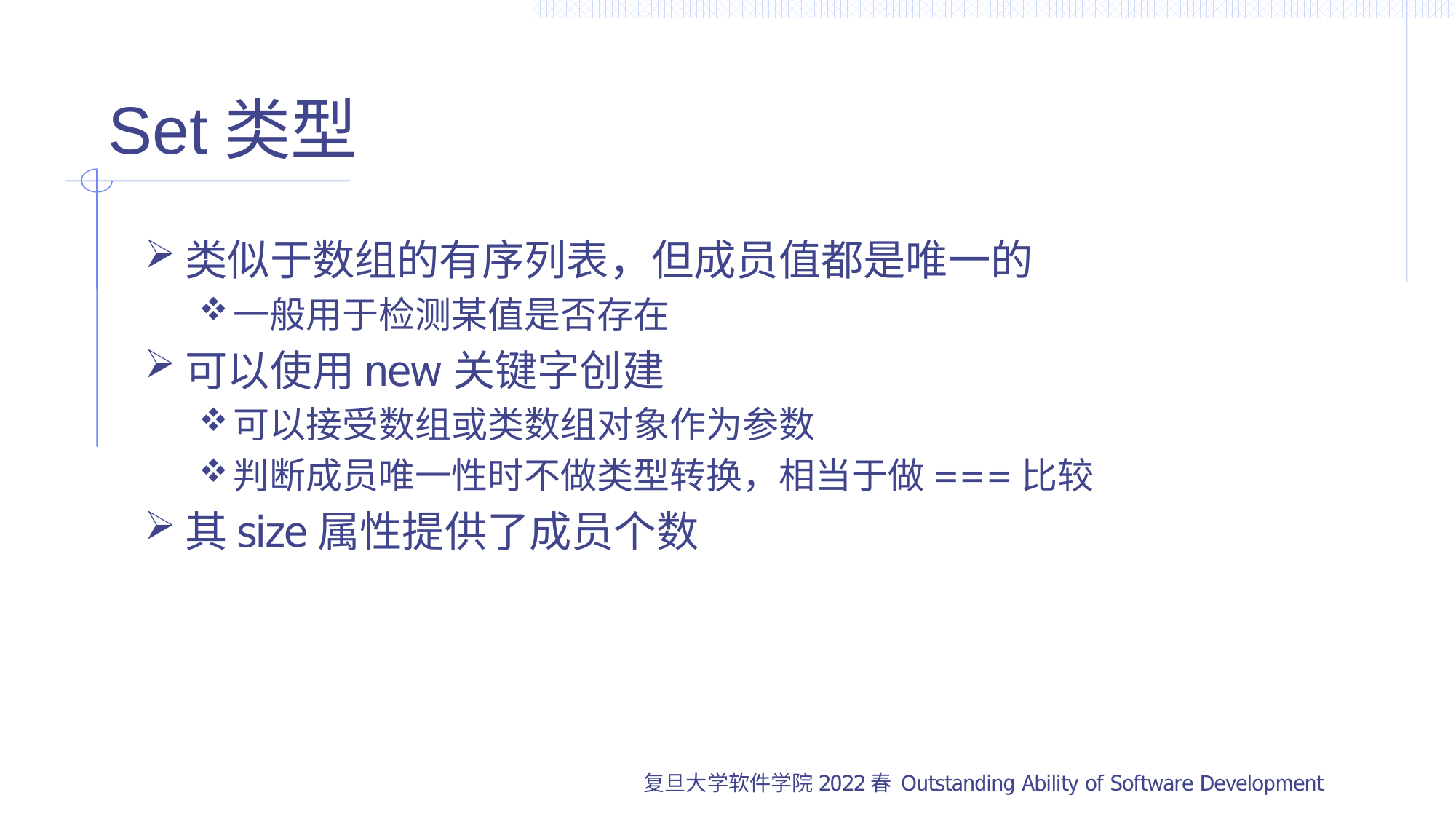

# Set类型
类似于数组的有序列表，但成员值都是唯一的
一般用于检测某值是否存在
可以使用new关键字创建
可以接受数组或类数组对象作为参数
判断成员唯一性时不做类型转换，相当于做===比较
其size属性提供了成员个数